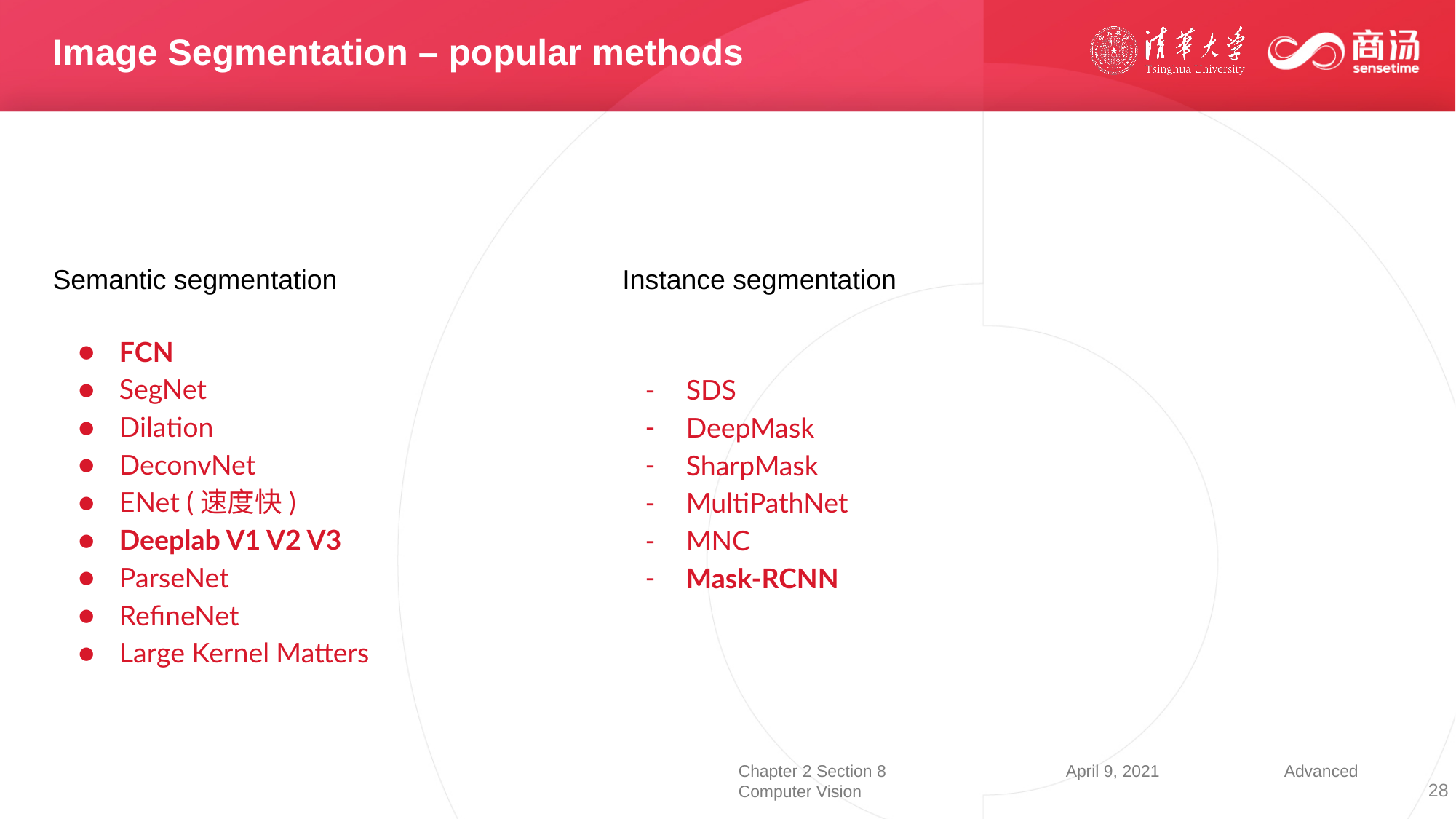

Image Segmentation – popular methods
Semantic segmentation
Instance segmentation
SDS
DeepMask
SharpMask
MultiPathNet
MNC
Mask-RCNN
FCN
SegNet
Dilation
DeconvNet
ENet (速度快)
Deeplab V1 V2 V3
ParseNet
RefineNet
Large Kernel Matters
28